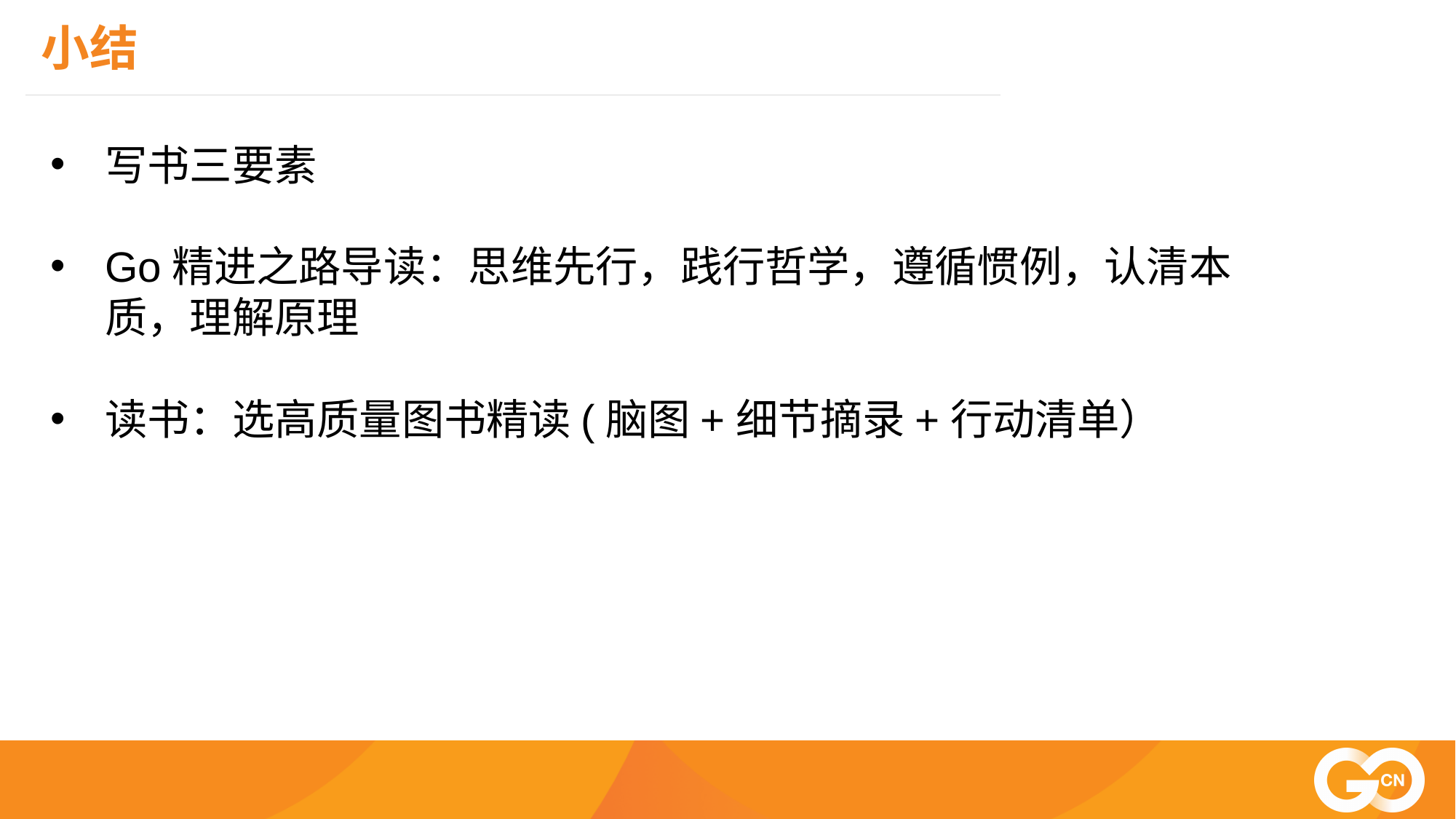

小结

写书三要素

Go精进之路导读：思维先行，践行哲学，遵循惯例，认清本质，理解原理

读书：选高质量图书精读(脑图+细节摘录+行动清单）